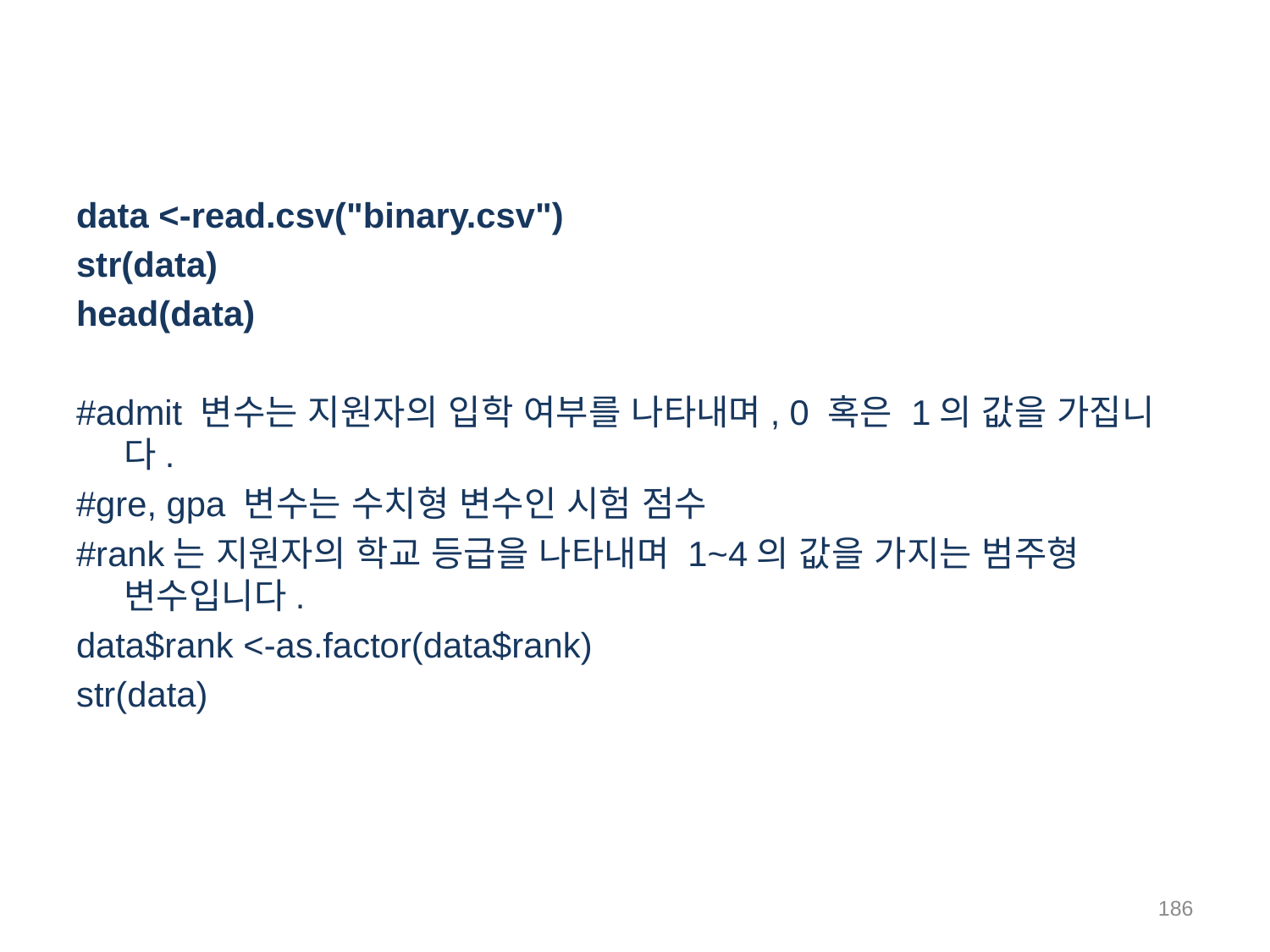

#
data <-read.csv("binary.csv")
str(data)
head(data)

#admit 변수는 지원자의 입학 여부를 나타내며, 0 혹은 1의 값을 가집니다.
#gre, gpa 변수는 수치형 변수인 시험 점수
#rank는 지원자의 학교 등급을 나타내며 1~4의 값을 가지는 범주형 변수입니다.
data$rank <-as.factor(data$rank)
str(data)

186